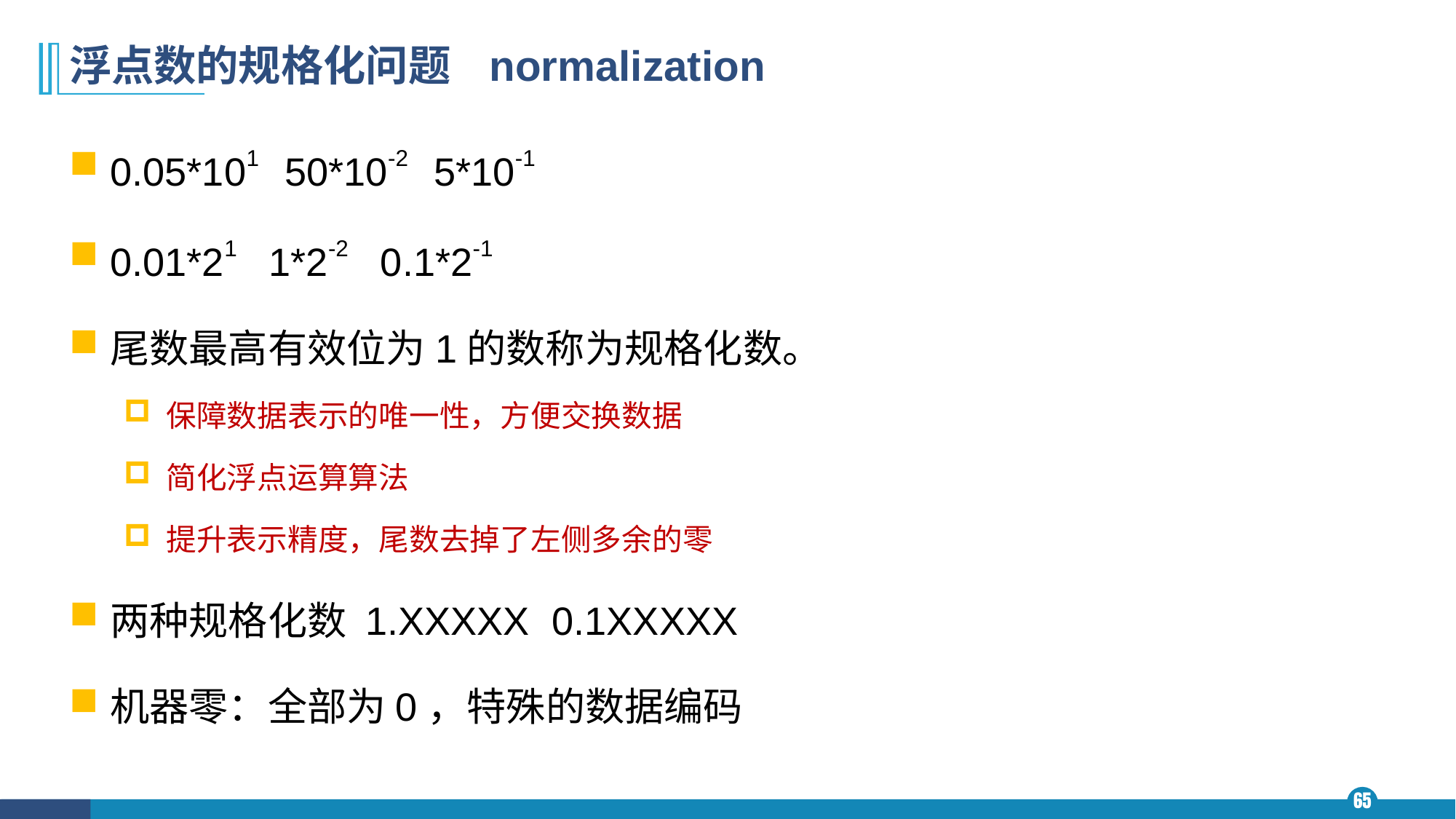

# 浮点数的规格化问题   normalization
0.05*101    50*10-2    5*10-1
0.01*21     1*2-2     0.1*2-1
尾数最高有效位为1的数称为规格化数。
保障数据表示的唯一性，方便交换数据
简化浮点运算算法
提升表示精度，尾数去掉了左侧多余的零
两种规格化数 1.XXXXX  0.1XXXXX
机器零：全部为0，特殊的数据编码